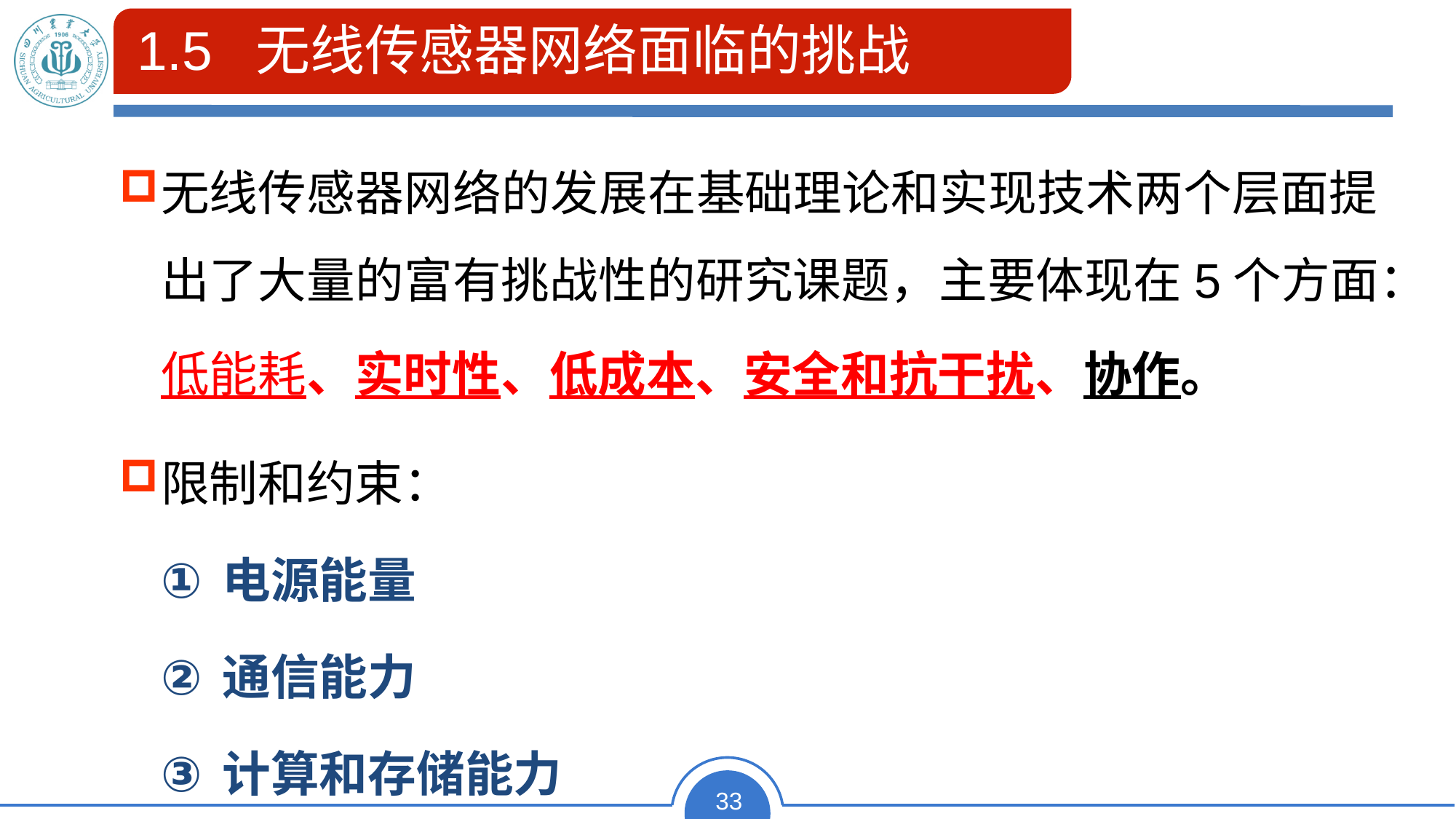

# 1.5  无线传感器网络面临的挑战
无线传感器网络的发展在基础理论和实现技术两个层面提出了大量的富有挑战性的研究课题，主要体现在5个方面：低能耗、实时性、低成本、安全和抗干扰、协作。
限制和约束：
电源能量
通信能力
计算和存储能力